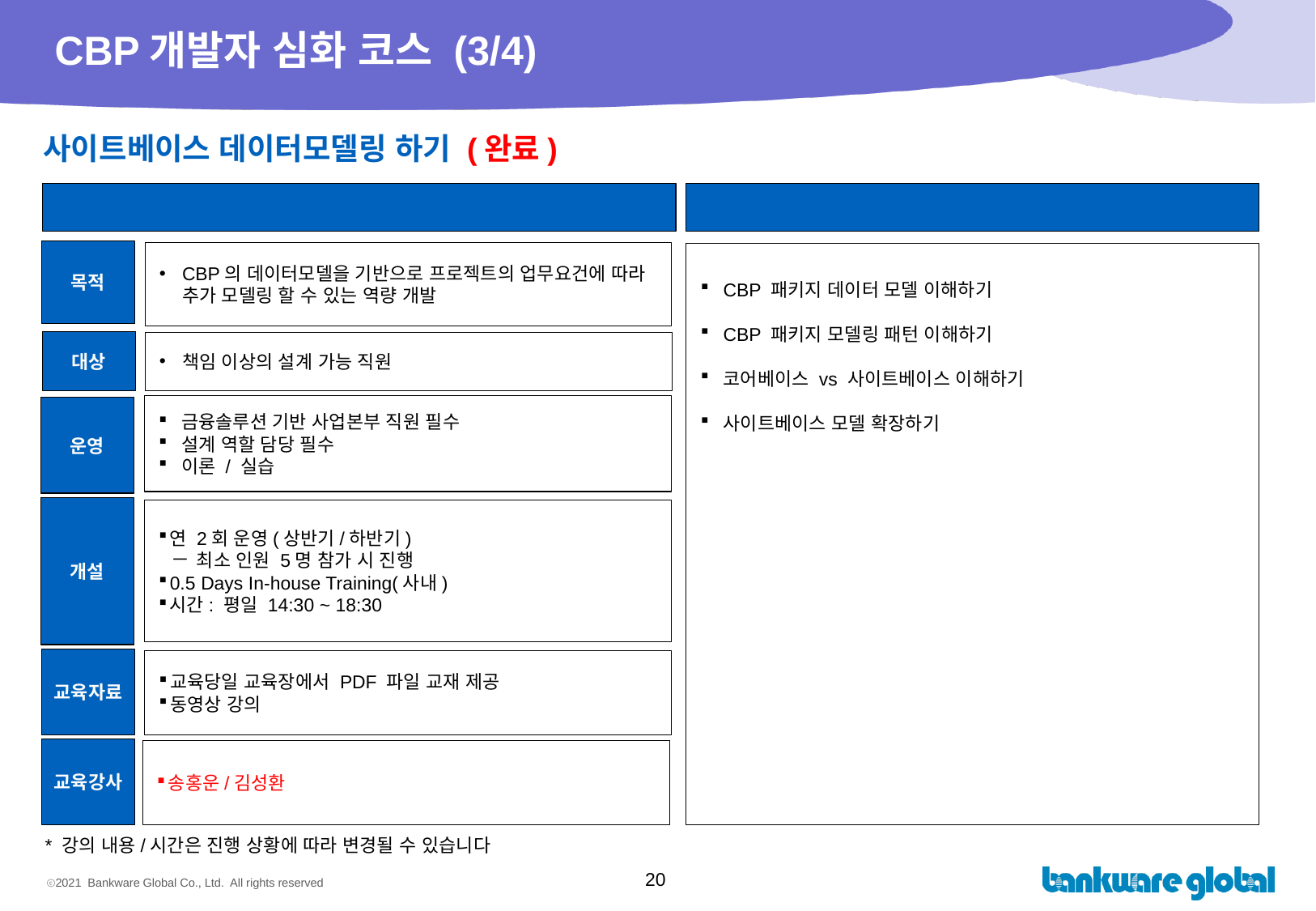

# CBP개발자 심화 코스 (3/4)
사이트베이스 데이터모델링 하기 (완료)
과정 개요
교육 내용(기본 안)
목적
CBP의 데이터모델을 기반으로 프로젝트의 업무요건에 따라 추가 모델링 할 수 있는 역량 개발
CBP 패키지 데이터 모델 이해하기

CBP 패키지 모델링 패턴 이해하기

코어베이스 vs 사이트베이스 이해하기

사이트베이스 모델 확장하기

대상
책임 이상의 설계 가능 직원
금융솔루션 기반 사업본부 직원 필수
설계 역할 담당 필수
이론 / 실습
운영
개설
연 2회 운영(상반기/하반기)
최소 인원 5명 참가 시 진행
0.5 Days In-house Training(사내)
시간: 평일 14:30 ~ 18:30
교육자료
교육당일 교육장에서 PDF 파일 교재 제공
동영상 강의
교육강사
송홍운/김성환
* 강의 내용/시간은 진행 상황에 따라 변경될 수 있습니다